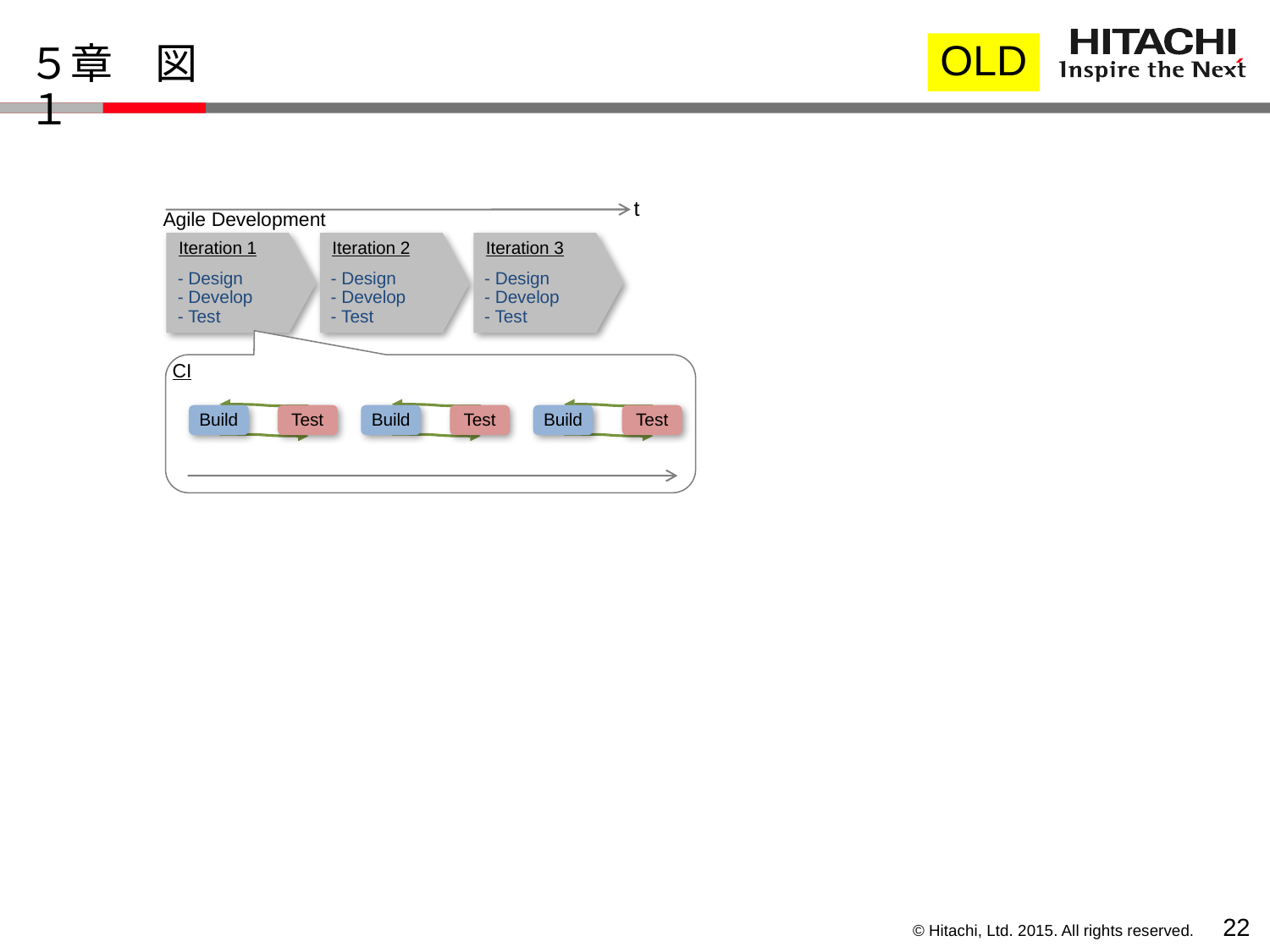

OLD
# ５章　図１
t
Agile Development

Iteration 1
Iteration 2
Iteration 3
- Design
- Develop
- Test
- Design
- Develop
- Test
- Design
- Develop
- Test
CI
Build
Test
Build
Test
Build
Test

22